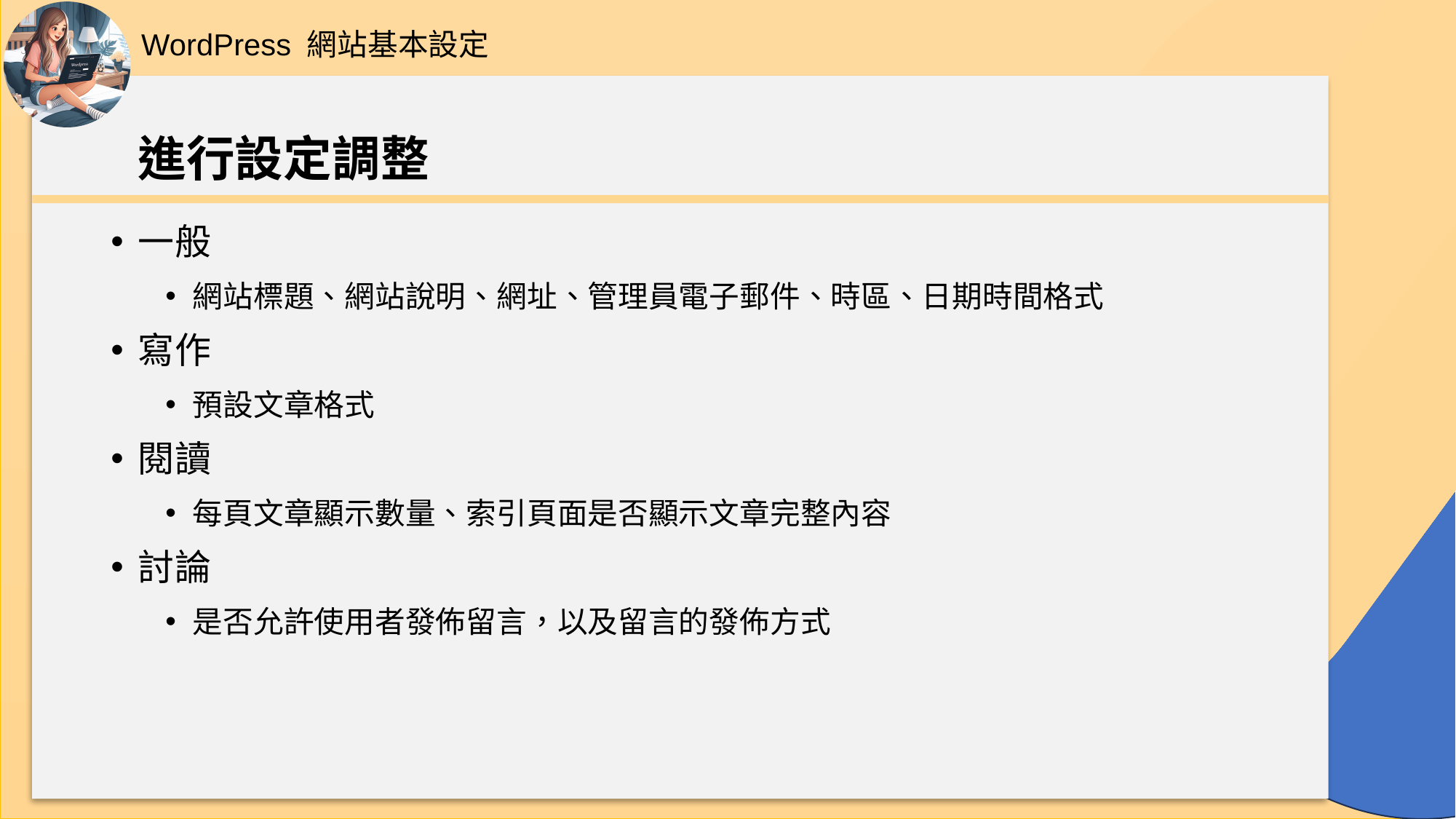

WordPress 網站基本設定

# 進行設定調整

一般
網站標題、網站說明、網址、管理員電子郵件、時區、日期時間格式
寫作
預設文章格式
閱讀
每頁文章顯示數量、索引頁面是否顯示文章完整內容
討論
是否允許使用者發佈留言，以及留言的發佈方式
47